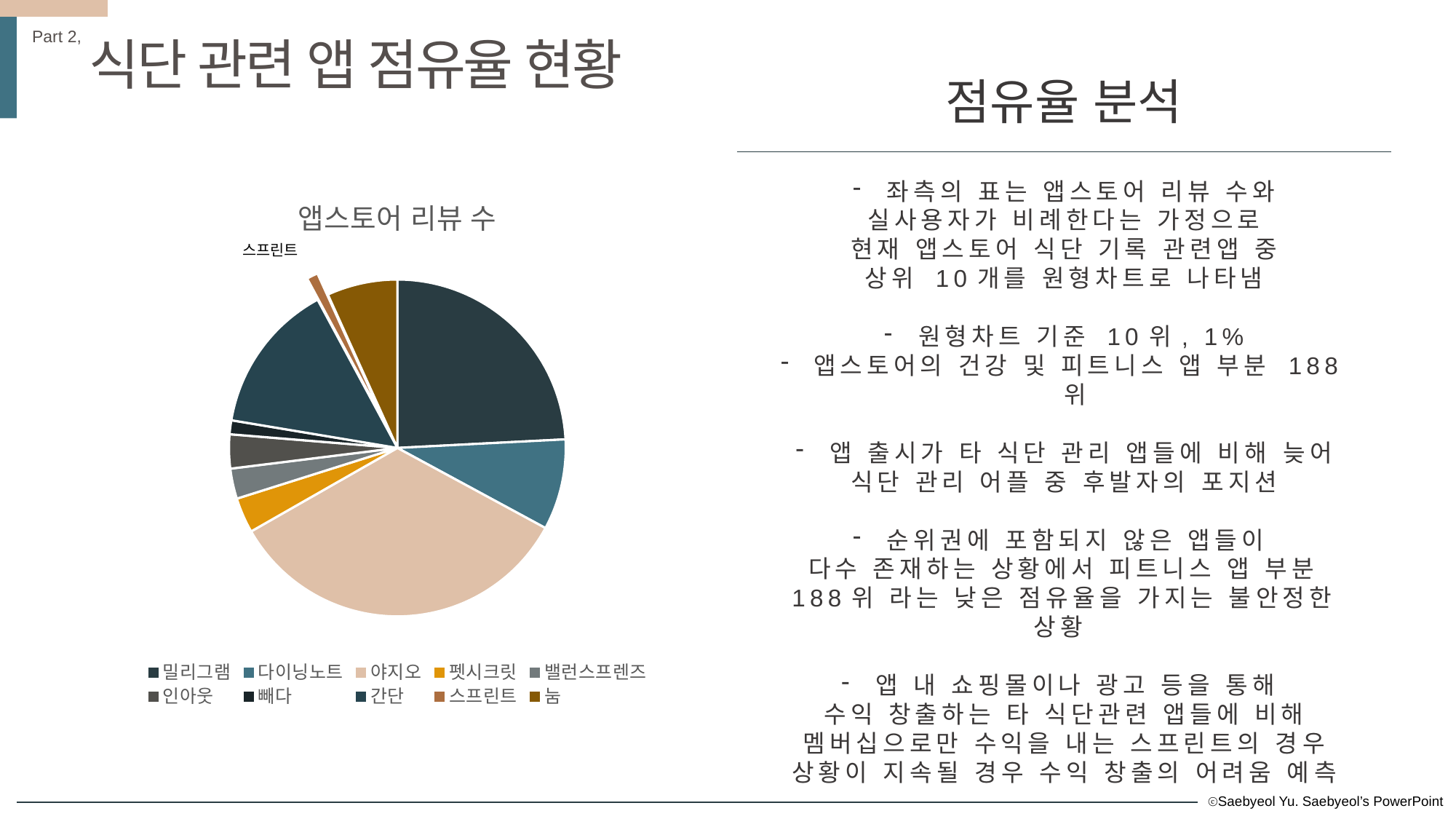

Part 2,
식단 관련 앱 점유율 현황
점유율 분석
좌측의 표는 앱스토어 리뷰 수와
실사용자가 비례한다는 가정으로
현재 앱스토어 식단 기록 관련앱 중
상위 10개를 원형차트로 나타냄

원형차트 기준 10위, 1%
앱스토어의 건강 및 피트니스 앱 부분 188위

앱 출시가 타 식단 관리 앱들에 비해 늦어
식단 관리 어플 중 후발자의 포지션

순위권에 포함되지 않은 앱들이
다수 존재하는 상황에서 피트니스 앱 부분 188위 라는 낮은 점유율을 가지는 불안정한 상황

앱 내 쇼핑몰이나 광고 등을 통해
수익 창출하는 타 식단관련 앱들에 비해
멤버십으로만 수익을 내는 스프린트의 경우
상황이 지속될 경우 수익 창출의 어려움 예측

### Chart: 앱스토어 리뷰 수

| Category | 앱스토어 리뷰수 |
|---|---|
| 밀리그램 | 2.0 |
| 다이닝노트 | 0.72 |
| 야지오 | 2.8 |
| 펫시크릿 | 0.28 |
| 밸런스프렌즈 | 0.24 |
| 인아웃 | 0.27 |
| 빼다 | 0.11 |
| 간단 | 1.2 |
| 스프린트 | 0.09 |
| 눔 | 0.56 |
스프린트